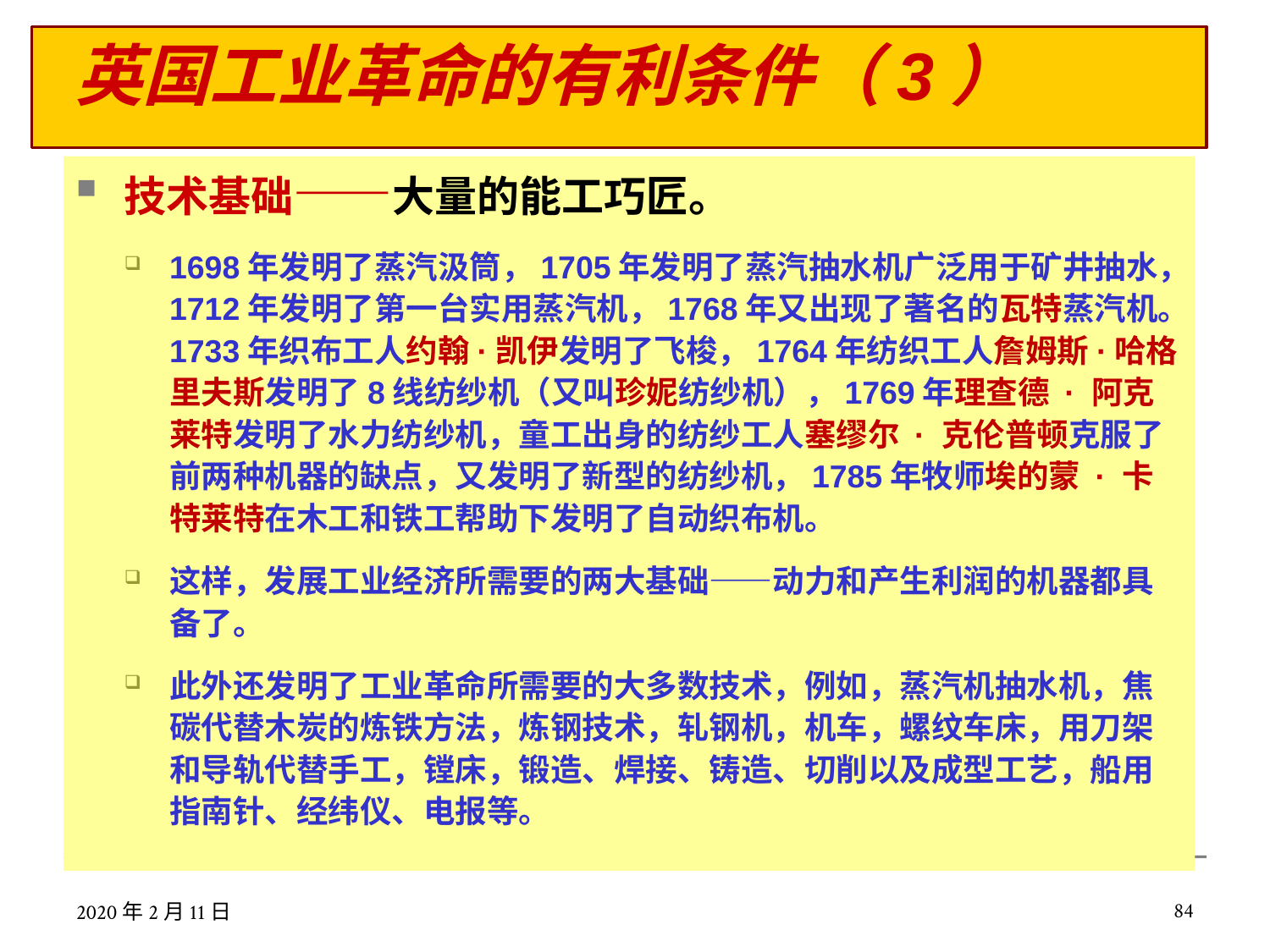

# 英国工业革命的有利条件（3）
技术基础——大量的能工巧匠。
1698年发明了蒸汽汲筒，1705年发明了蒸汽抽水机广泛用于矿井抽水，1712年发明了第一台实用蒸汽机，1768年又出现了著名的瓦特蒸汽机。1733年织布工人约翰·凯伊发明了飞梭，1764年纺织工人詹姆斯·哈格里夫斯发明了8线纺纱机（又叫珍妮纺纱机），1769年理查德 · 阿克莱特发明了水力纺纱机，童工出身的纺纱工人塞缪尔 · 克伦普顿克服了前两种机器的缺点，又发明了新型的纺纱机，1785年牧师埃的蒙 · 卡特莱特在木工和铁工帮助下发明了自动织布机。
这样，发展工业经济所需要的两大基础——动力和产生利润的机器都具备了。
此外还发明了工业革命所需要的大多数技术，例如，蒸汽机抽水机，焦碳代替木炭的炼铁方法，炼钢技术，轧钢机，机车，螺纹车床，用刀架和导轨代替手工，镗床，锻造、焊接、铸造、切削以及成型工艺，船用指南针、经纬仪、电报等。
2020年2月11日
84